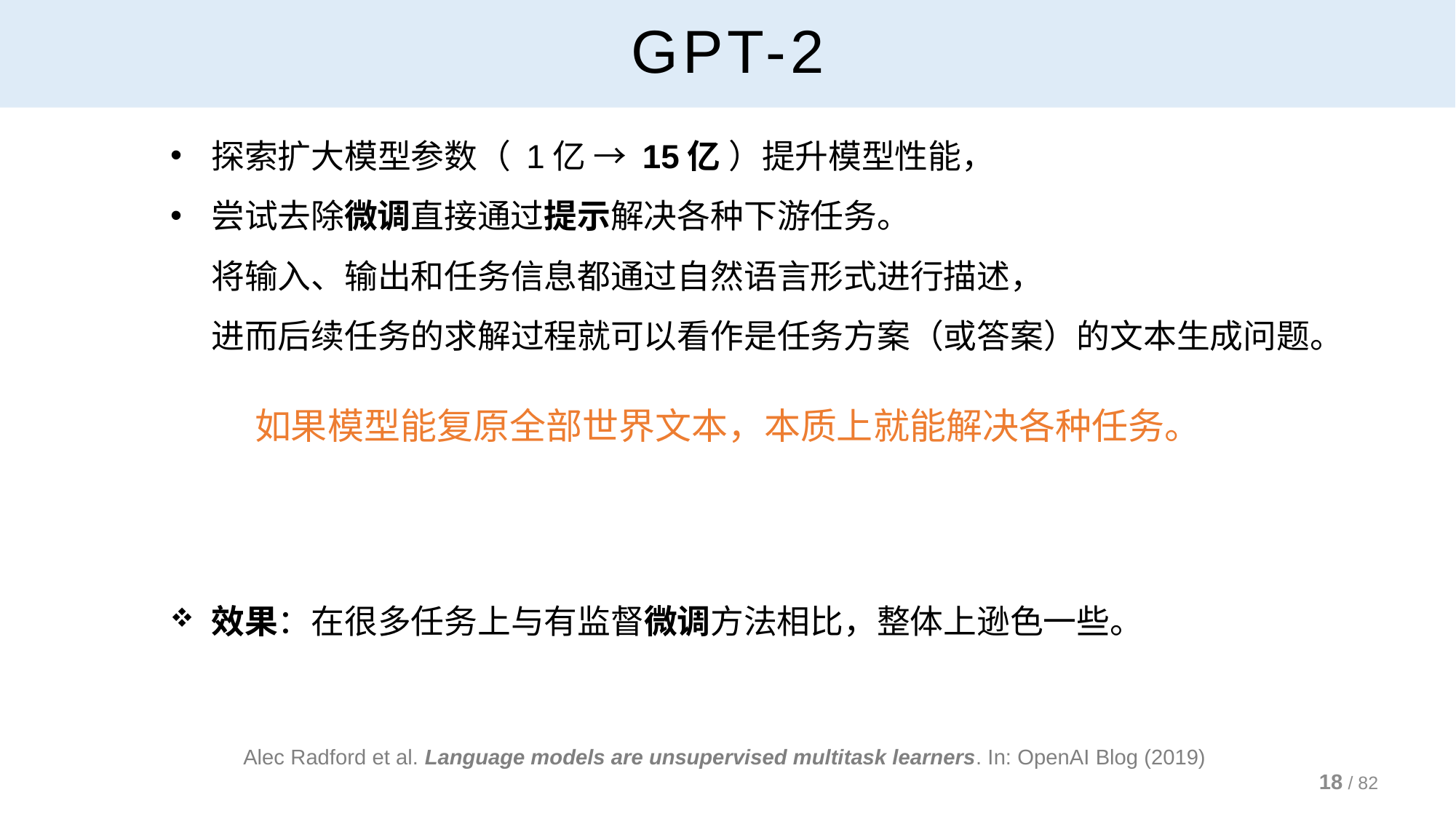

# GPT-2
探索扩大模型参数（ 1亿 → 15亿 ）提升模型性能，
尝试去除微调直接通过提示解决各种下游任务。
将输入、输出和任务信息都通过自然语言形式进行描述，
进而后续任务的求解过程就可以看作是任务方案（或答案）的文本生成问题。
如果模型能复原全部世界文本，本质上就能解决各种任务。
效果：在很多任务上与有监督微调方法相比，整体上逊色一些。
Alec Radford et al. Language models are unsupervised multitask learners. In: OpenAI Blog (2019)
18 / 82